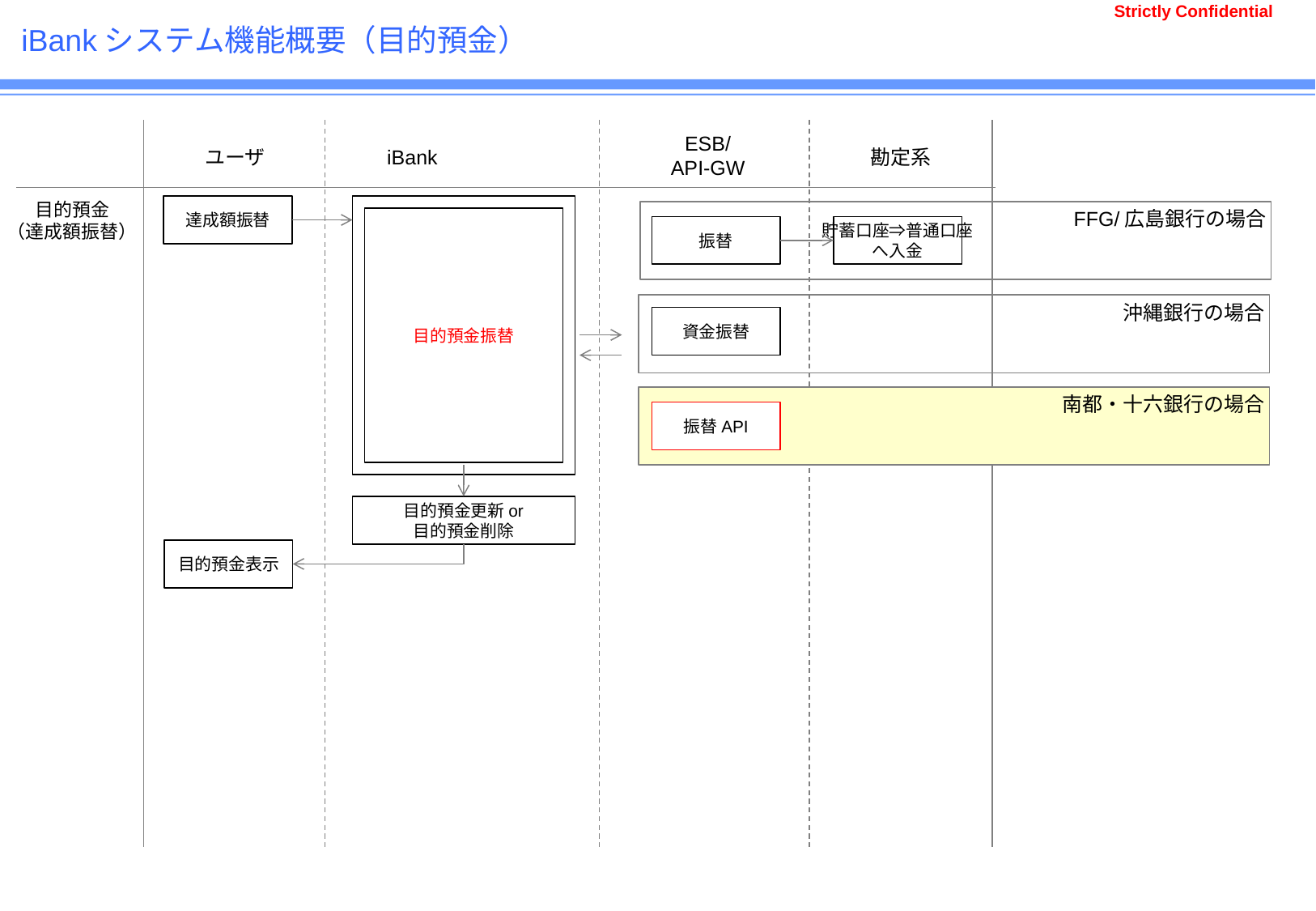

# iBankシステム機能概要（目的預金）
ESB/
API-GW
ユーザ
iBank
勘定系
目的預金
（達成額振替）
達成額振替
目的預金振替
FFG/広島銀行の場合
振替
貯蓄口座⇒普通口座
へ入金
沖縄銀行の場合
資金振替
南都・十六銀行の場合
振替API
目的預金更新or
目的預金削除
目的預金表示